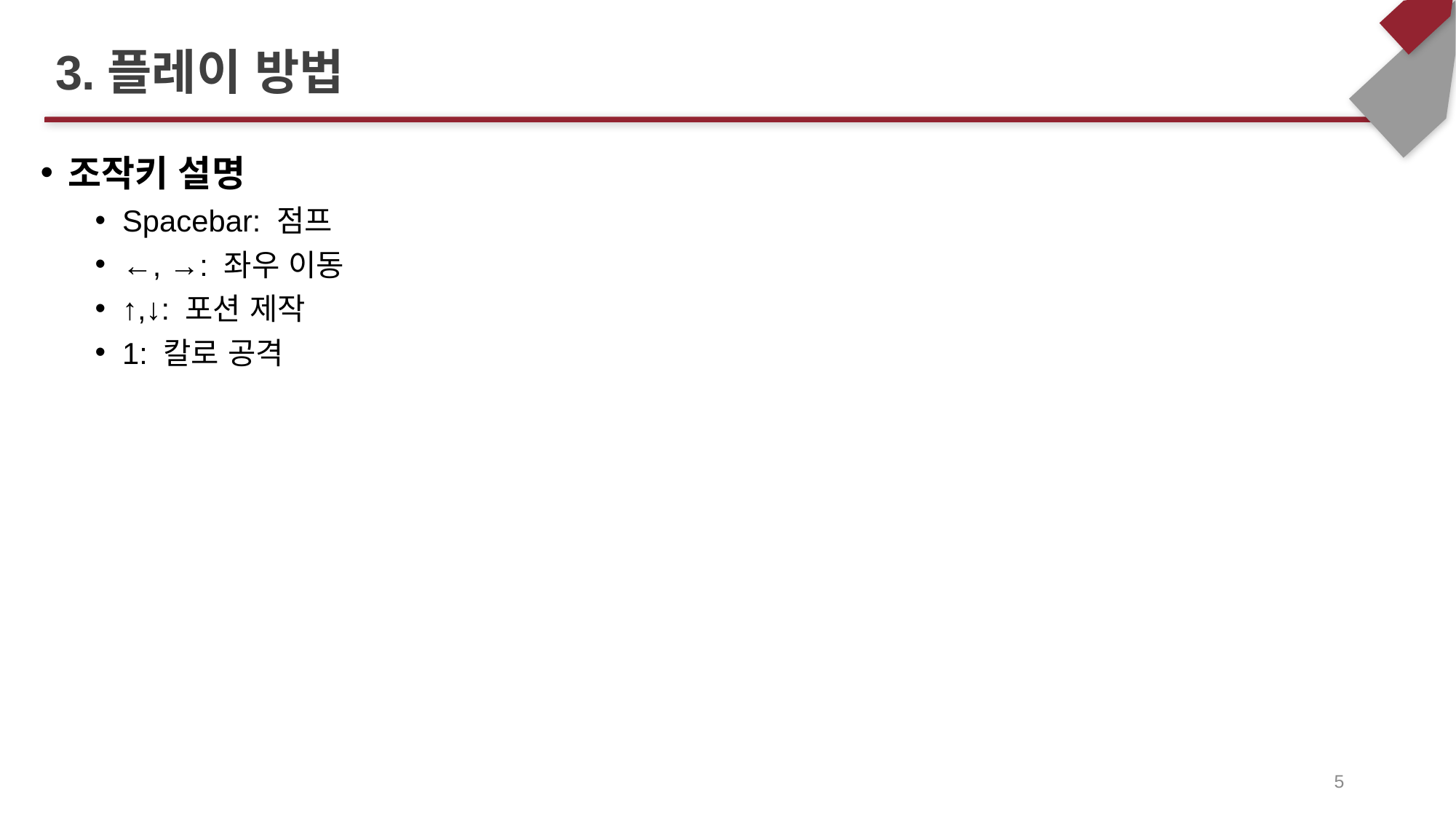

# 3.플레이 방법
조작키 설명
Spacebar: 점프
←, →: 좌우 이동
↑,↓: 포션 제작
1: 칼로 공격
5